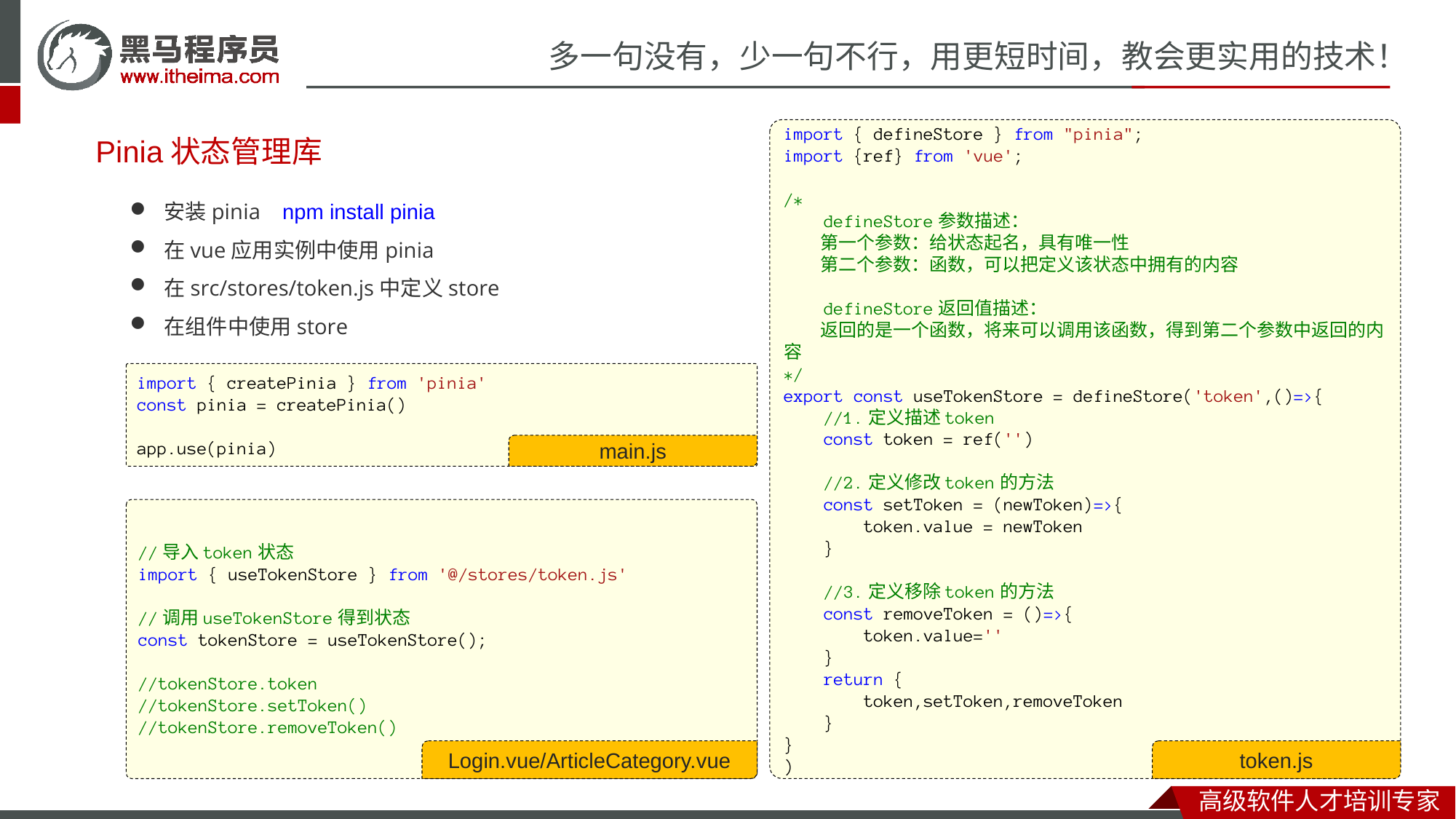

# Pinia状态管理库
import { defineStore } from "pinia";
import {ref} from 'vue';
/*
    defineStore参数描述：
        第一个参数：给状态起名，具有唯一性
        第二个参数：函数，可以把定义该状态中拥有的内容
    defineStore返回值描述：
        返回的是一个函数，将来可以调用该函数，得到第二个参数中返回的内容
*/
export const useTokenStore = defineStore('token',()=>{
    //1.定义描述token
    const token = ref('')
    //2.定义修改token的方法
    const setToken = (newToken)=>{
        token.value = newToken
    }
    //3.定义移除token的方法
    const removeToken = ()=>{
        token.value=''
    }
    return {
        token,setToken,removeToken
    }
}
)
token.js
安装pinia    npm install pinia
在vue应用实例中使用pinia
在src/stores/token.js中定义store
在组件中使用store
import { createPinia } from 'pinia'
const pinia = createPinia()
app.use(pinia)
main.js
//导入token状态
import { useTokenStore } from '@/stores/token.js'
//调用useTokenStore得到状态
const tokenStore = useTokenStore();
//tokenStore.token
//tokenStore.setToken()
//tokenStore.removeToken()
Login.vue/ArticleCategory.vue